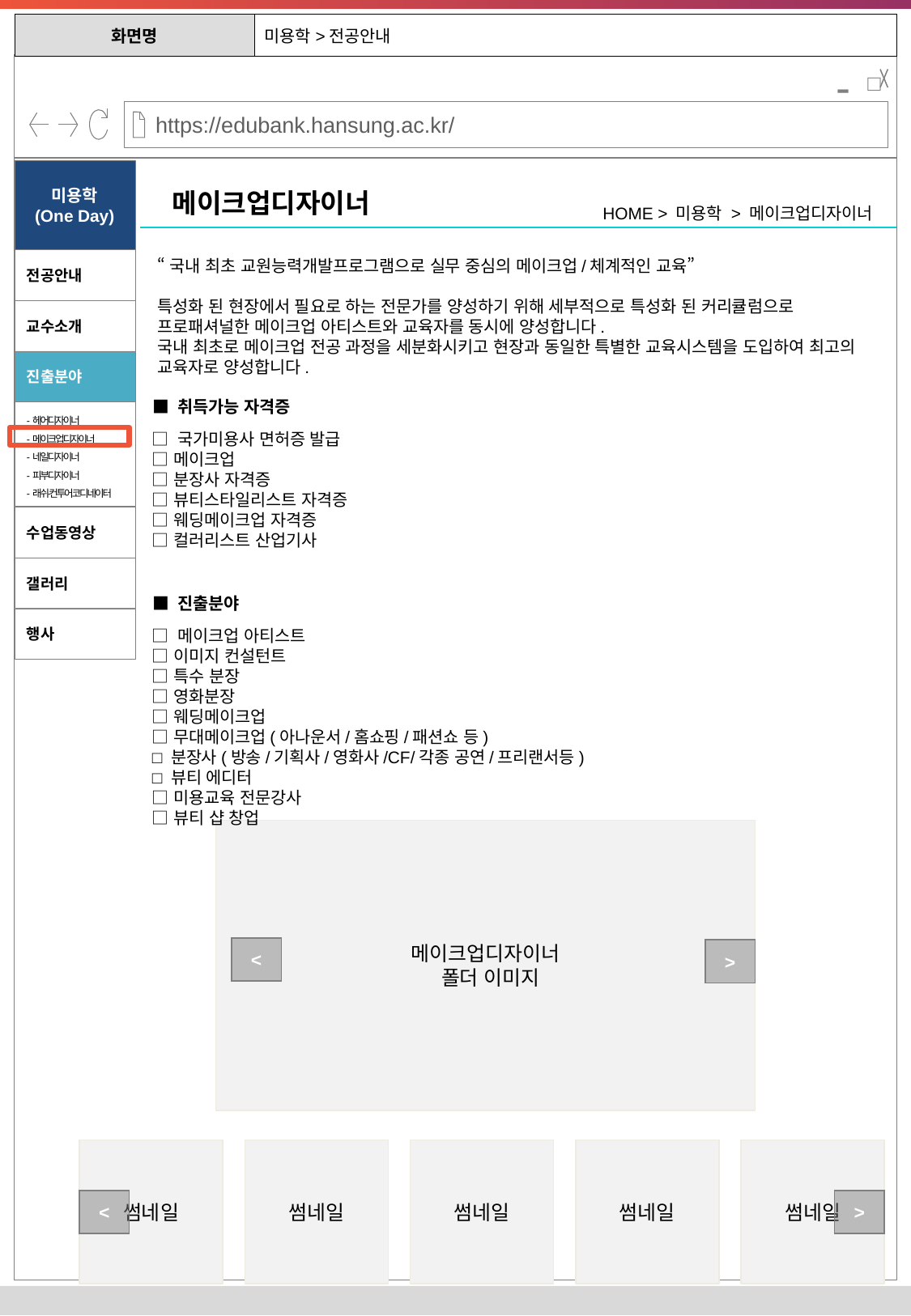

| 화면명 | 미용학>전공안내 |
| --- | --- |
-
미용학
(One Day)
메이크업디자이너
HOME > 미용학 > 메이크업디자이너
“국내 최초 교원능력개발프로그램으로 실무 중심의 메이크업/체계적인 교육”

특성화 된 현장에서 필요로 하는 전문가를 양성하기 위해 세부적으로 특성화 된 커리큘럼으로 프로패셔널한 메이크업 아티스트와 교육자를 동시에 양성합니다.
국내 최초로 메이크업 전공 과정을 세분화시키고 현장과 동일한 특별한 교육시스템을 도입하여 최고의 교육자로 양성합니다.
전공안내
교수소개
진출분야
■ 취득가능 자격증
-헤어디자이너
-메이크업디자이너
-네일디자이너
-피부디자이너
-래쉬∙컨투어코디네이터
□ 국가미용사 면허증 발급
□ 메이크업
□ 분장사 자격증
□ 뷰티스타일리스트 자격증
□ 웨딩메이크업 자격증
□ 컬러리스트 산업기사

수업동영상
갤러리
■ 진출분야
행사
□ 메이크업 아티스트
□ 이미지 컨설턴트
□ 특수 분장
□ 영화분장
□ 웨딩메이크업
□ 무대메이크업(아나운서/홈쇼핑/패션쇼 등)
□ 분장사(방송/기획사/영화사/CF/각종 공연/프리랜서등)
□ 뷰티 에디터
□ 미용교육 전문강사
□ 뷰티 샵 창업
메이크업디자이너
 폴더 이미지
<
>
썸네일
썸네일
썸네일
썸네일
썸네일
<
>